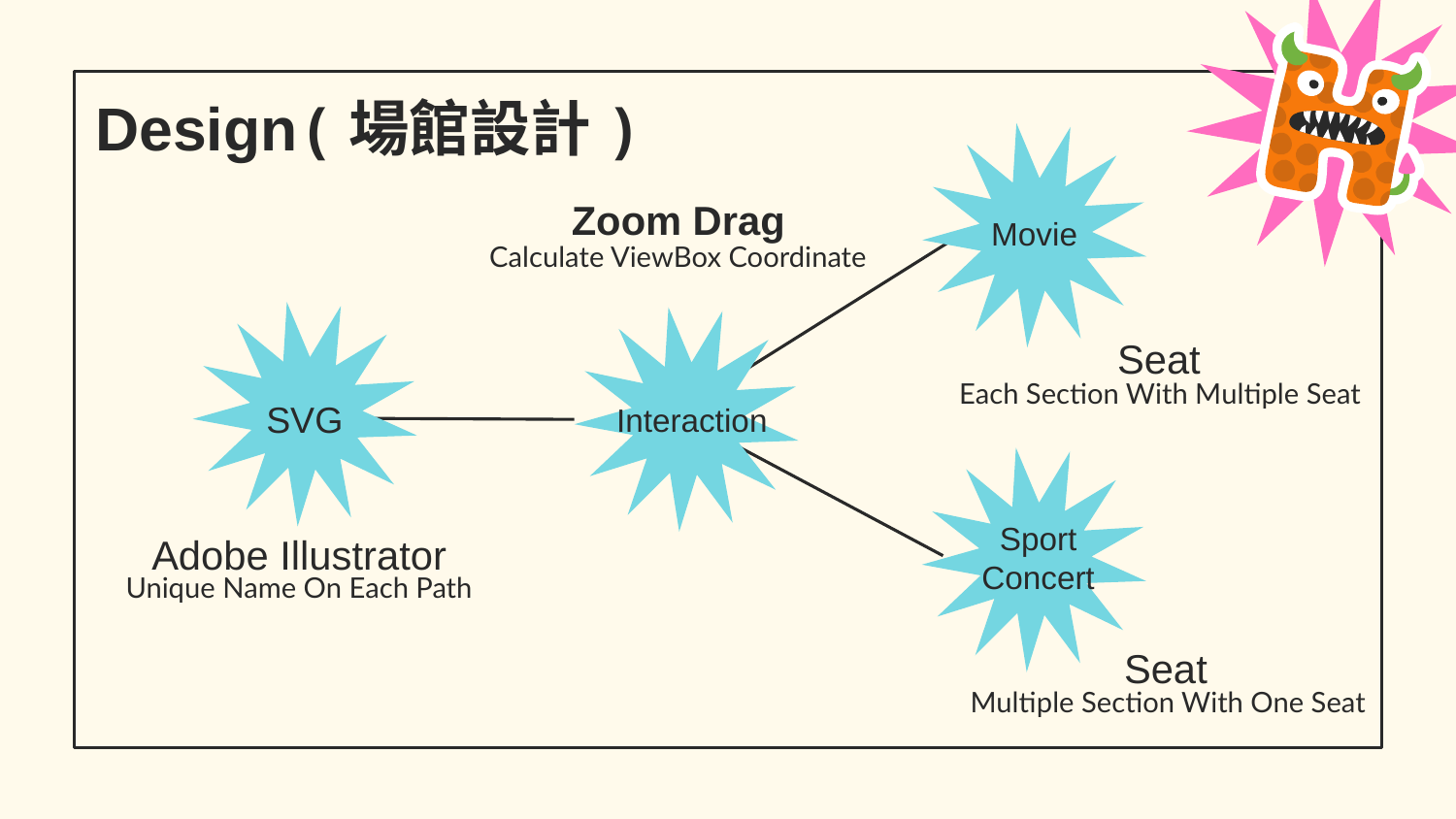

# Design(場館設計)

Movie
Zoom Drag
Calculate ViewBox Coordinate

Seat
Each Section With Multiple Seat
SVG
Interaction

Sport
Concert
Adobe Illustrator
Unique Name On Each Path
Seat
Multiple Section With One Seat